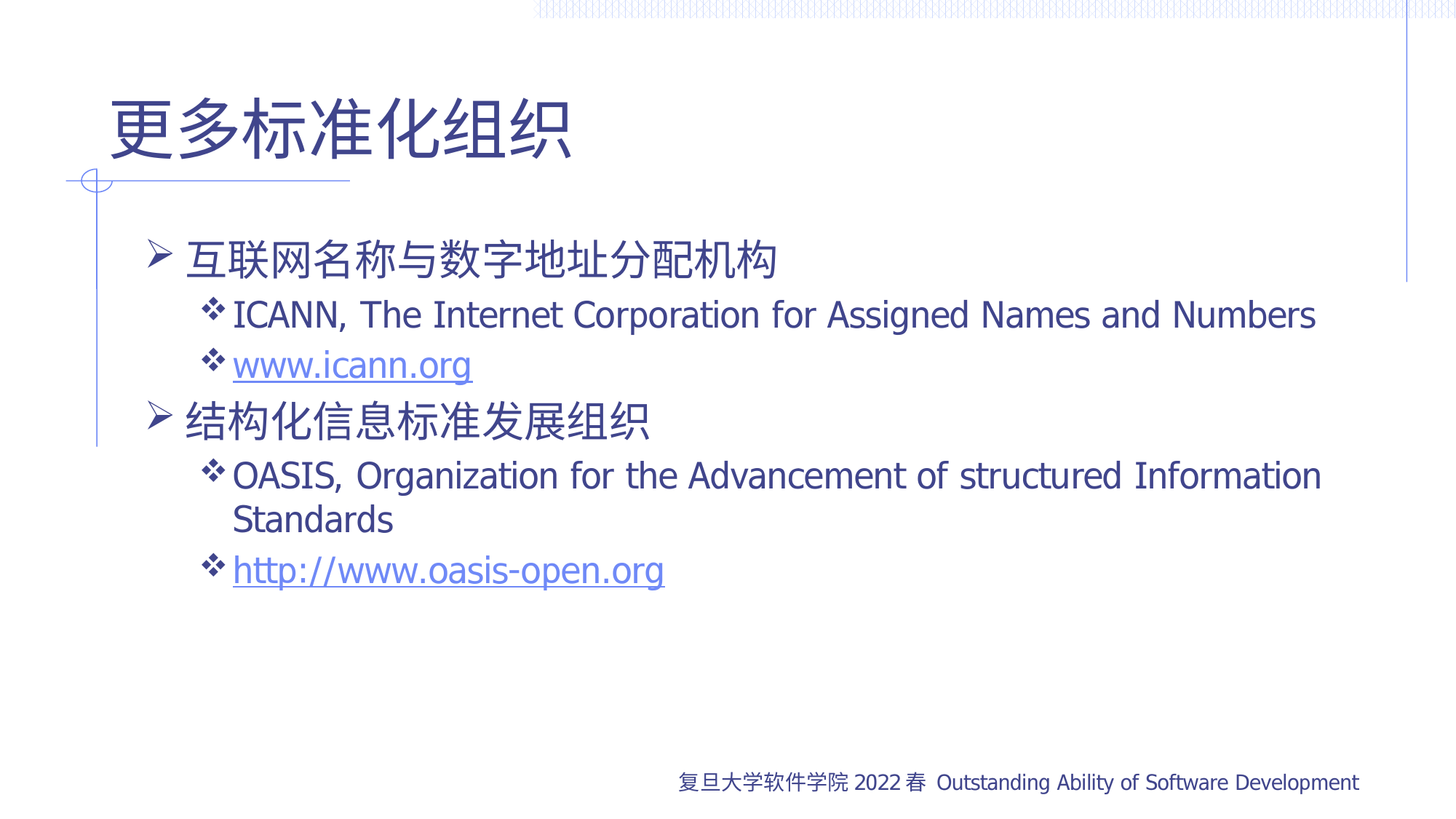

# 更多标准化组织
互联网名称与数字地址分配机构
ICANN, The Internet Corporation for Assigned Names and Numbers
www.icann.org
结构化信息标准发展组织
OASIS, Organization for the Advancement of structured Information Standards
http://www.oasis-open.org